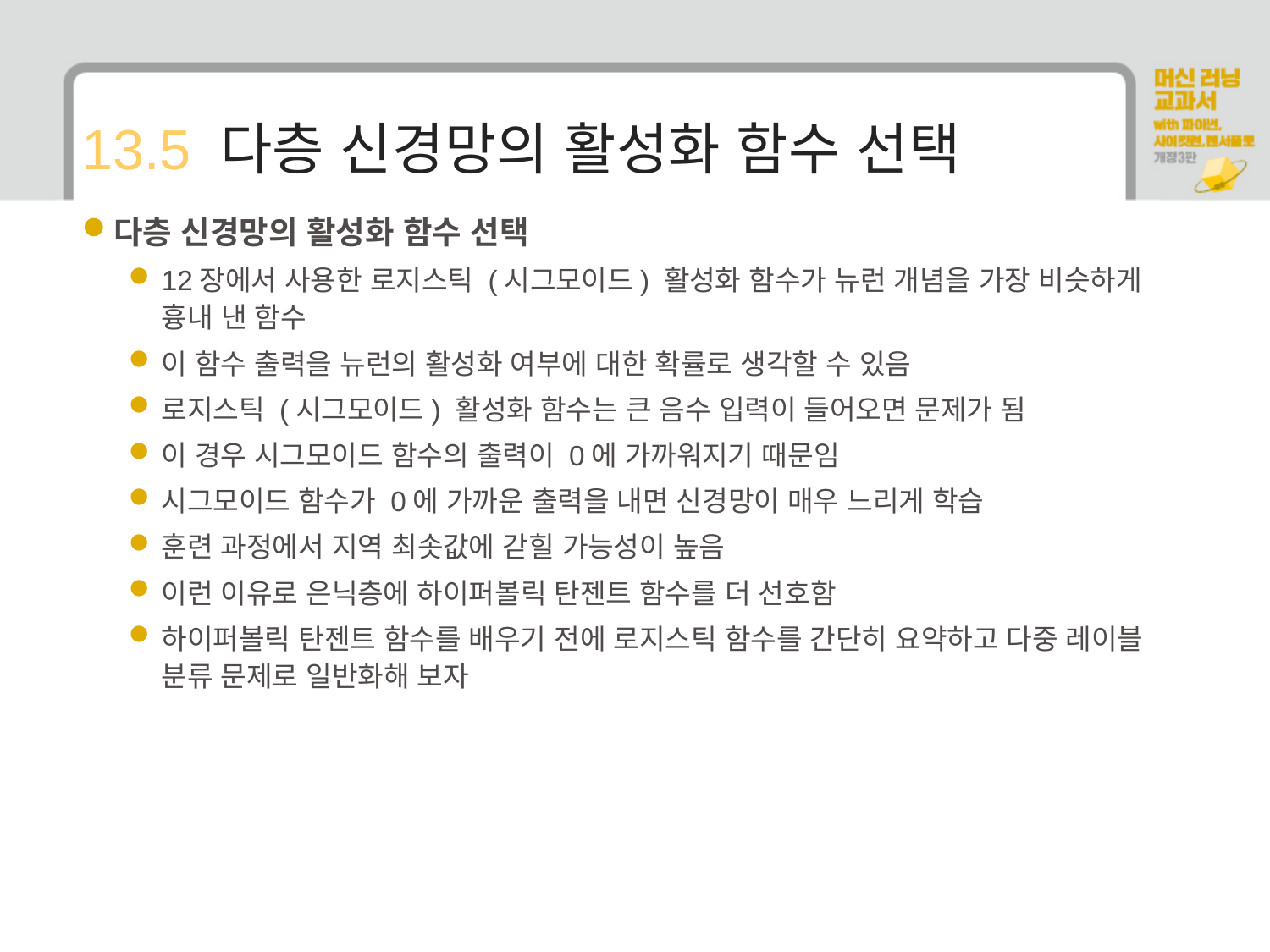

# 13.5 다층 신경망의 활성화 함수 선택
다층 신경망의 활성화 함수 선택
12장에서 사용한 로지스틱 (시그모이드) 활성화 함수가 뉴런 개념을 가장 비슷하게 흉내 낸 함수
이 함수 출력을 뉴런의 활성화 여부에 대한 확률로 생각할 수 있음
로지스틱 (시그모이드) 활성화 함수는 큰 음수 입력이 들어오면 문제가 됨
이 경우 시그모이드 함수의 출력이 0에 가까워지기 때문임
시그모이드 함수가 0에 가까운 출력을 내면 신경망이 매우 느리게 학습
훈련 과정에서 지역 최솟값에 갇힐 가능성이 높음
이런 이유로 은닉층에 하이퍼볼릭 탄젠트 함수를 더 선호함
하이퍼볼릭 탄젠트 함수를 배우기 전에 로지스틱 함수를 간단히 요약하고 다중 레이블 분류 문제로 일반화해 보자